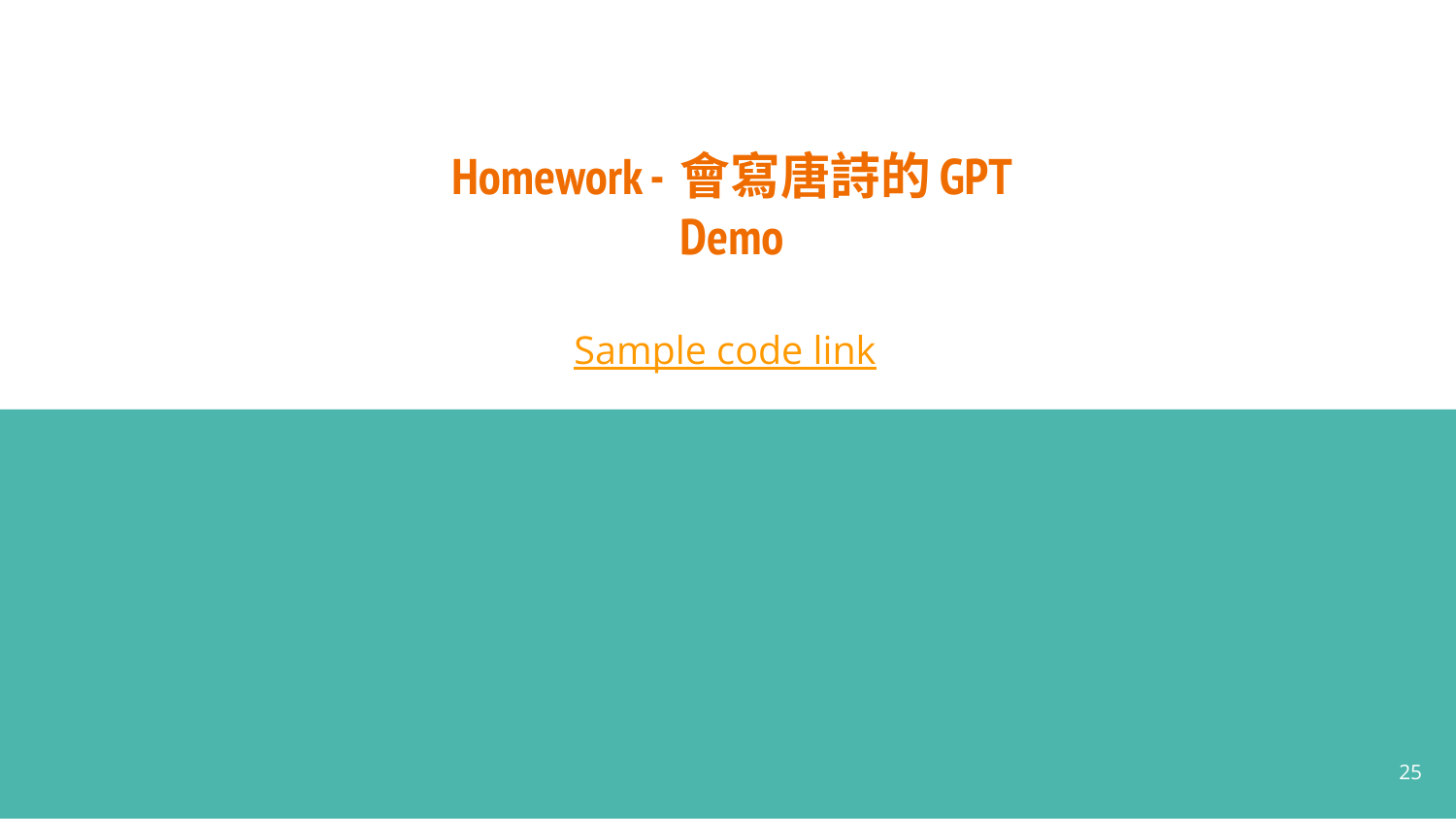

# Homework - 會寫唐詩的GPT
Demo
Sample code link
25